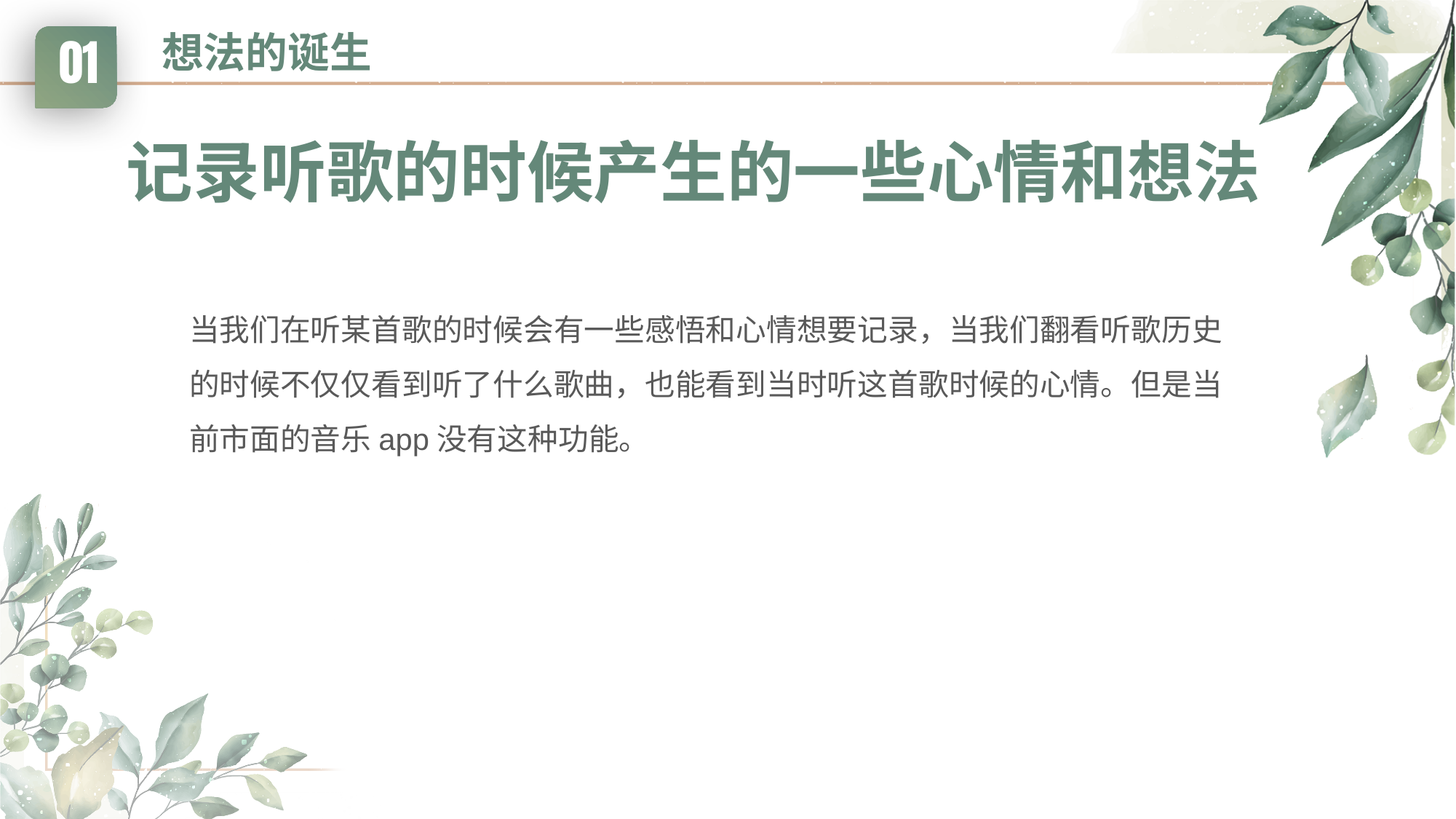

# 想法的诞生
01
记录听歌的时候产生的一些心情和想法
当我们在听某首歌的时候会有一些感悟和心情想要记录，当我们翻看听歌历史的时候不仅仅看到听了什么歌曲，也能看到当时听这首歌时候的心情。但是当前市面的音乐app没有这种功能。